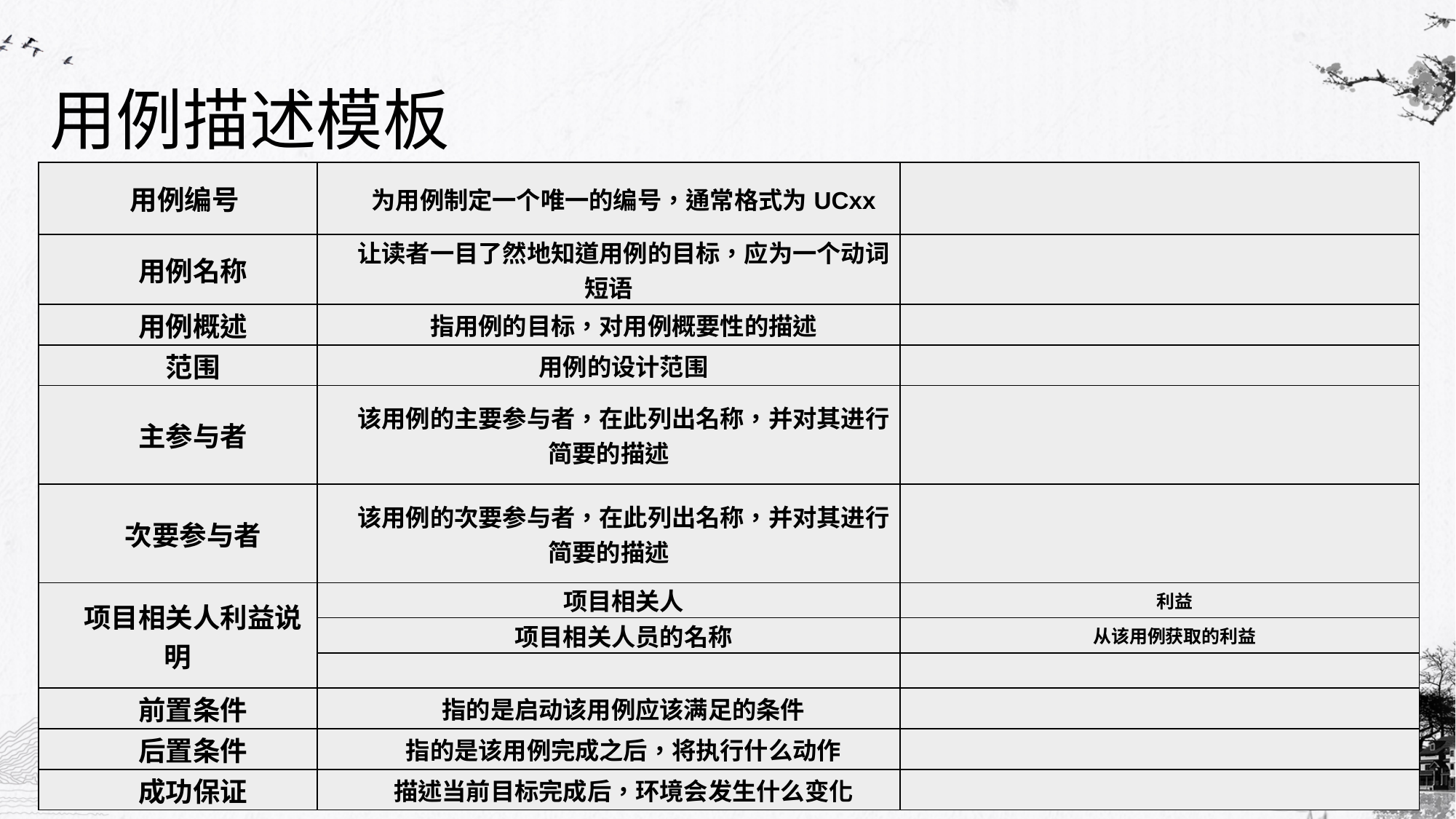

# 用例描述模板
| 用例编号 | 为用例制定一个唯一的编号，通常格式为UCxx |  |
| --- | --- | --- |
| 用例名称 | 让读者一目了然地知道用例的目标，应为一个动词短语 |  |
| 用例概述 | 指用例的目标，对用例概要性的描述 |  |
| 范围 | 用例的设计范围 |  |
| 主参与者 | 该用例的主要参与者，在此列出名称，并对其进行简要的描述 |  |
| 次要参与者 | 该用例的次要参与者，在此列出名称，并对其进行简要的描述 |  |
| 项目相关人利益说明 | 项目相关人 | 利益 |
|  | 项目相关人员的名称 | 从该用例获取的利益 |
|  |  |  |
| 前置条件 | 指的是启动该用例应该满足的条件 |  |
| 后置条件 | 指的是该用例完成之后，将执行什么动作 |  |
| 成功保证 | 描述当前目标完成后，环境会发生什么变化 |  |